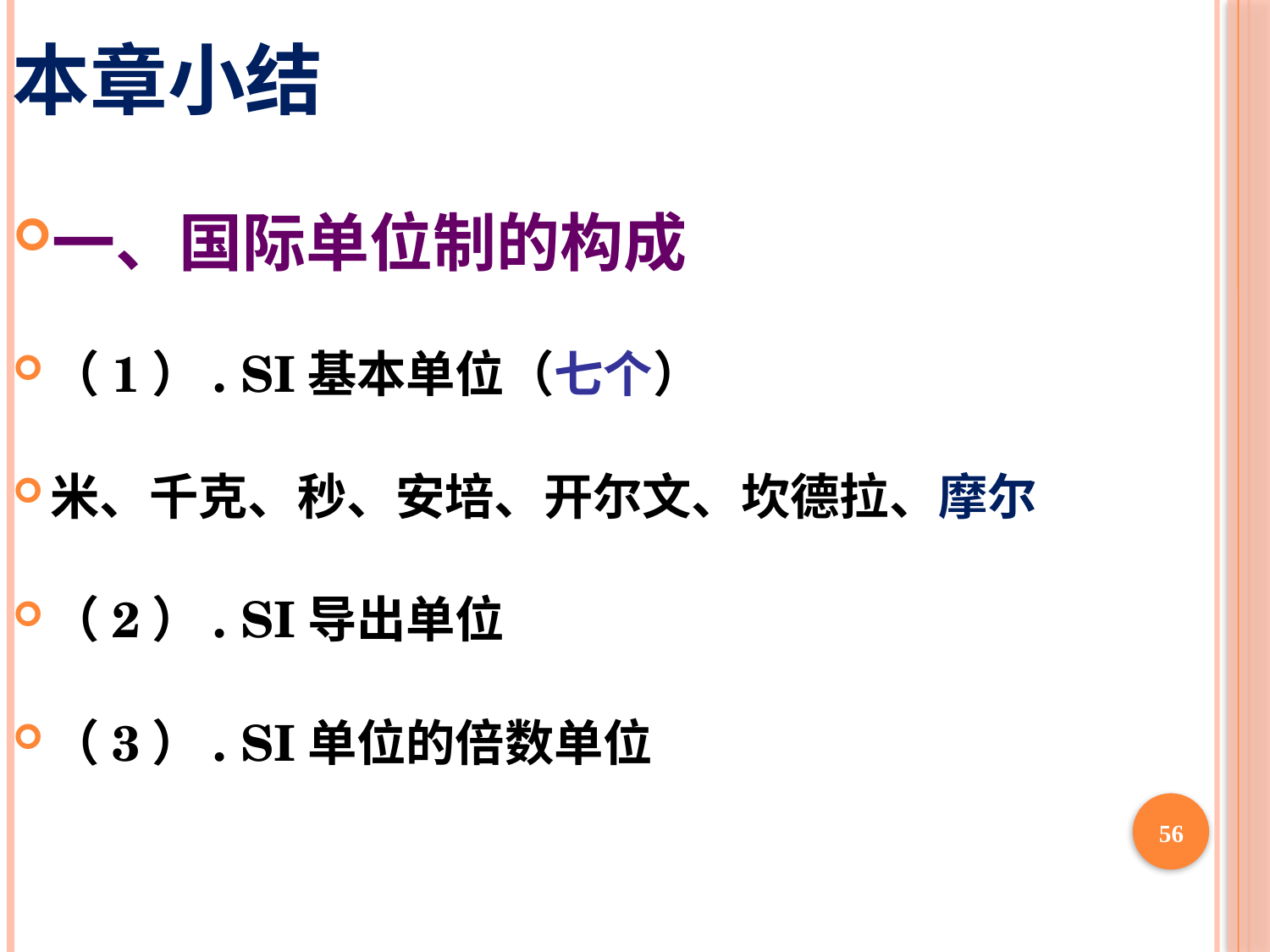

# 本章小结
一、国际单位制的构成
（1）. SI基本单位（七个）
米、千克、秒、安培、开尔文、坎德拉、摩尔
（2）. SI导出单位
（3）. SI单位的倍数单位
56
56